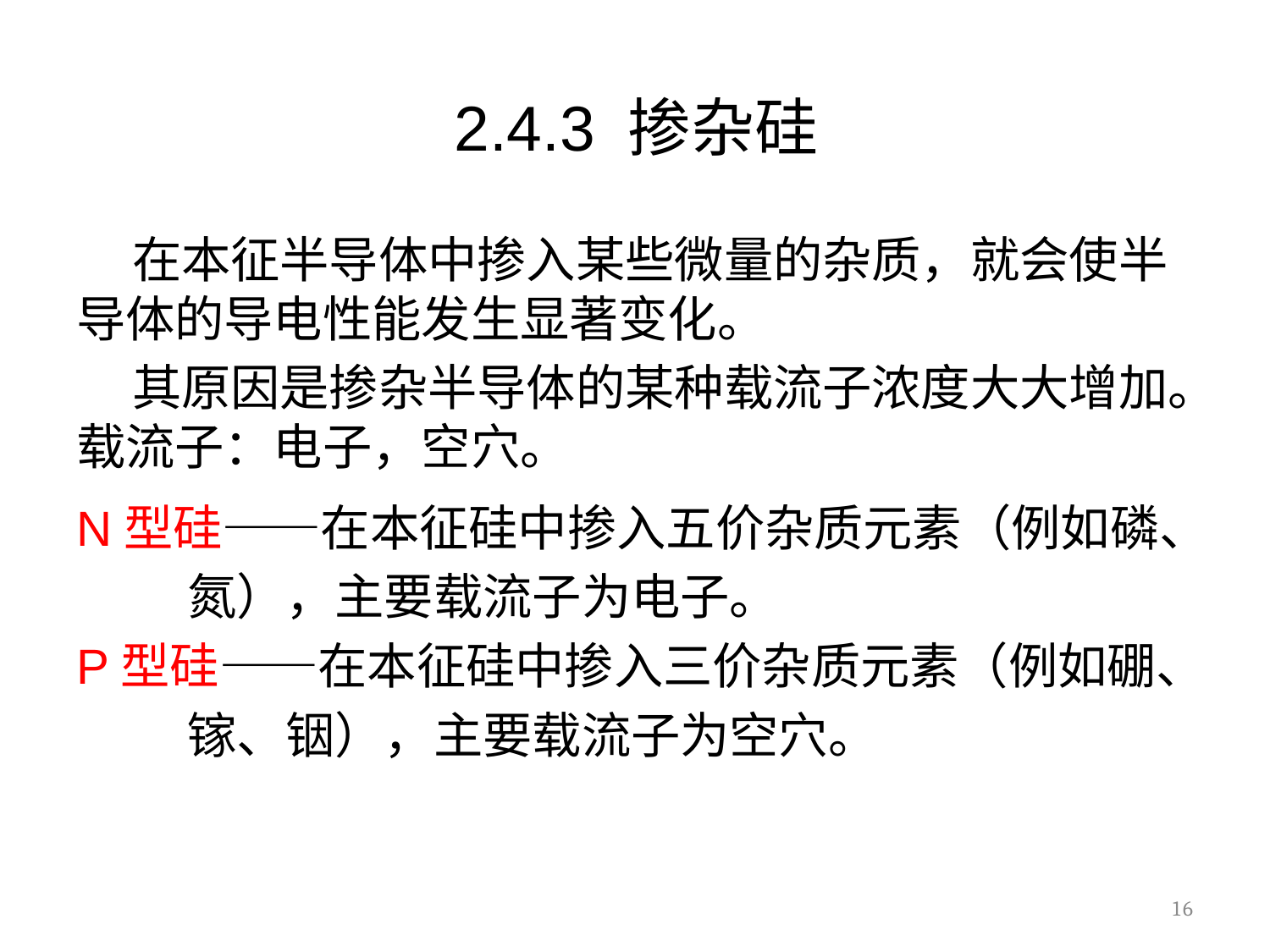

# 2.4.3 掺杂硅
    在本征半导体中掺入某些微量的杂质，就会使半导体的导电性能发生显著变化。
    其原因是掺杂半导体的某种载流子浓度大大增加。载流子：电子，空穴。
N型硅——在本征硅中掺入五价杂质元素（例如磷、
         氮），主要载流子为电子。
P型硅——在本征硅中掺入三价杂质元素（例如硼、
         镓、铟），主要载流子为空穴。

16